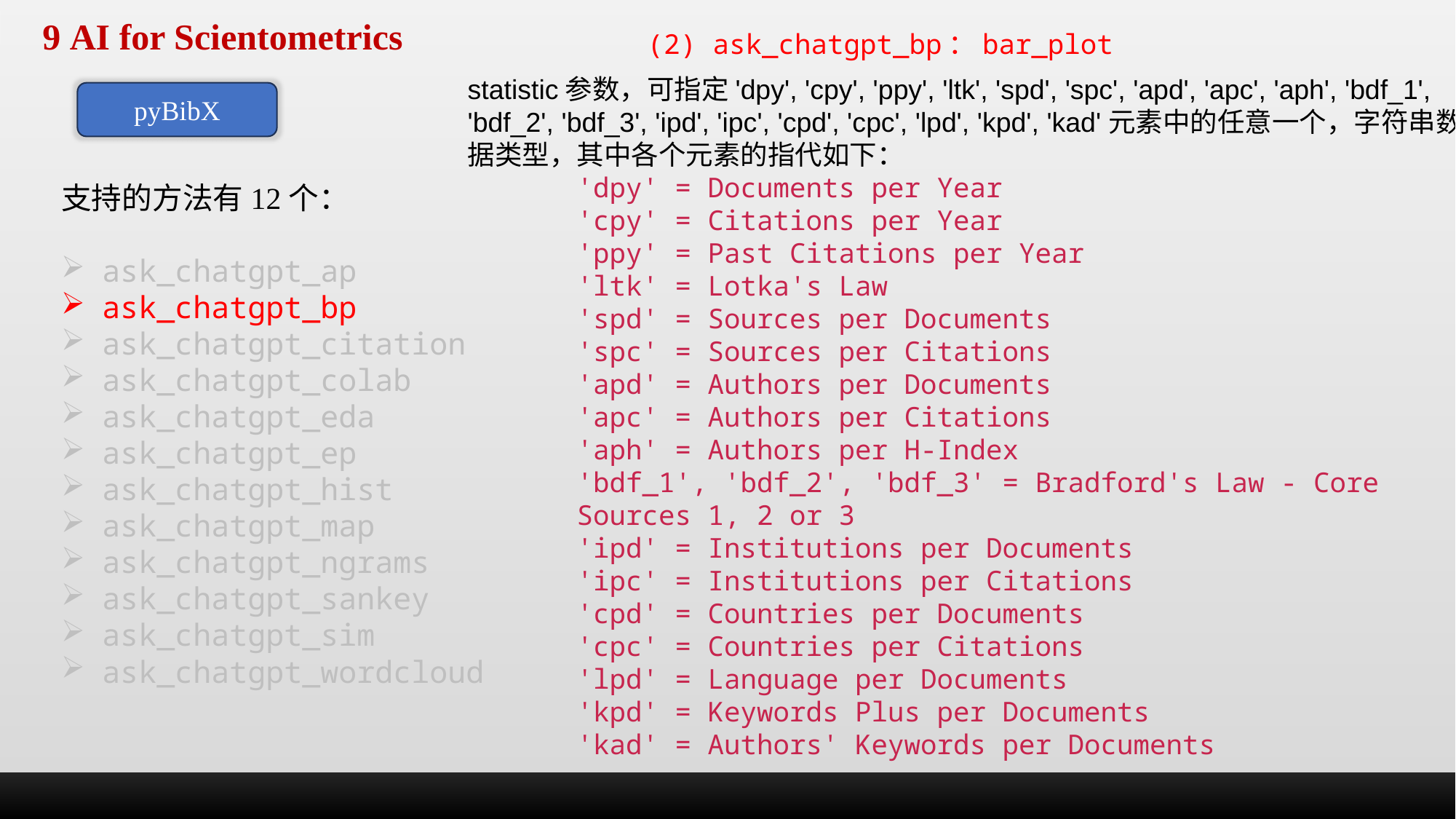

(2) ask_chatgpt_bp：bar_plot

9 AI for Scientometrics
statistic参数，可指定'dpy', 'cpy', 'ppy', 'ltk', 'spd', 'spc', 'apd', 'apc', 'aph', 'bdf_1', 'bdf_2', 'bdf_3', 'ipd', 'ipc', 'cpd', 'cpc', 'lpd', 'kpd', 'kad'元素中的任意一个，字符串数据类型，其中各个元素的指代如下：
'dpy' = Documents per Year
'cpy' = Citations per Year
'ppy' = Past Citations per Year
'ltk' = Lotka's Law
'spd' = Sources per Documents
'spc' = Sources per Citations
'apd' = Authors per Documents
'apc' = Authors per Citations
'aph' = Authors per H-Index
'bdf_1', 'bdf_2', 'bdf_3' = Bradford's Law - Core Sources 1, 2 or 3
'ipd' = Institutions per Documents
'ipc' = Institutions per Citations
'cpd' = Countries per Documents
'cpc' = Countries per Citations
'lpd' = Language per Documents
'kpd' = Keywords Plus per Documents
'kad' = Authors' Keywords per Documents
pyBibX
支持的方法有12个：

ask_chatgpt_ap
ask_chatgpt_bp
ask_chatgpt_citation
ask_chatgpt_colab
ask_chatgpt_eda
ask_chatgpt_ep
ask_chatgpt_hist
ask_chatgpt_map
ask_chatgpt_ngrams
ask_chatgpt_sankey
ask_chatgpt_sim
ask_chatgpt_wordcloud